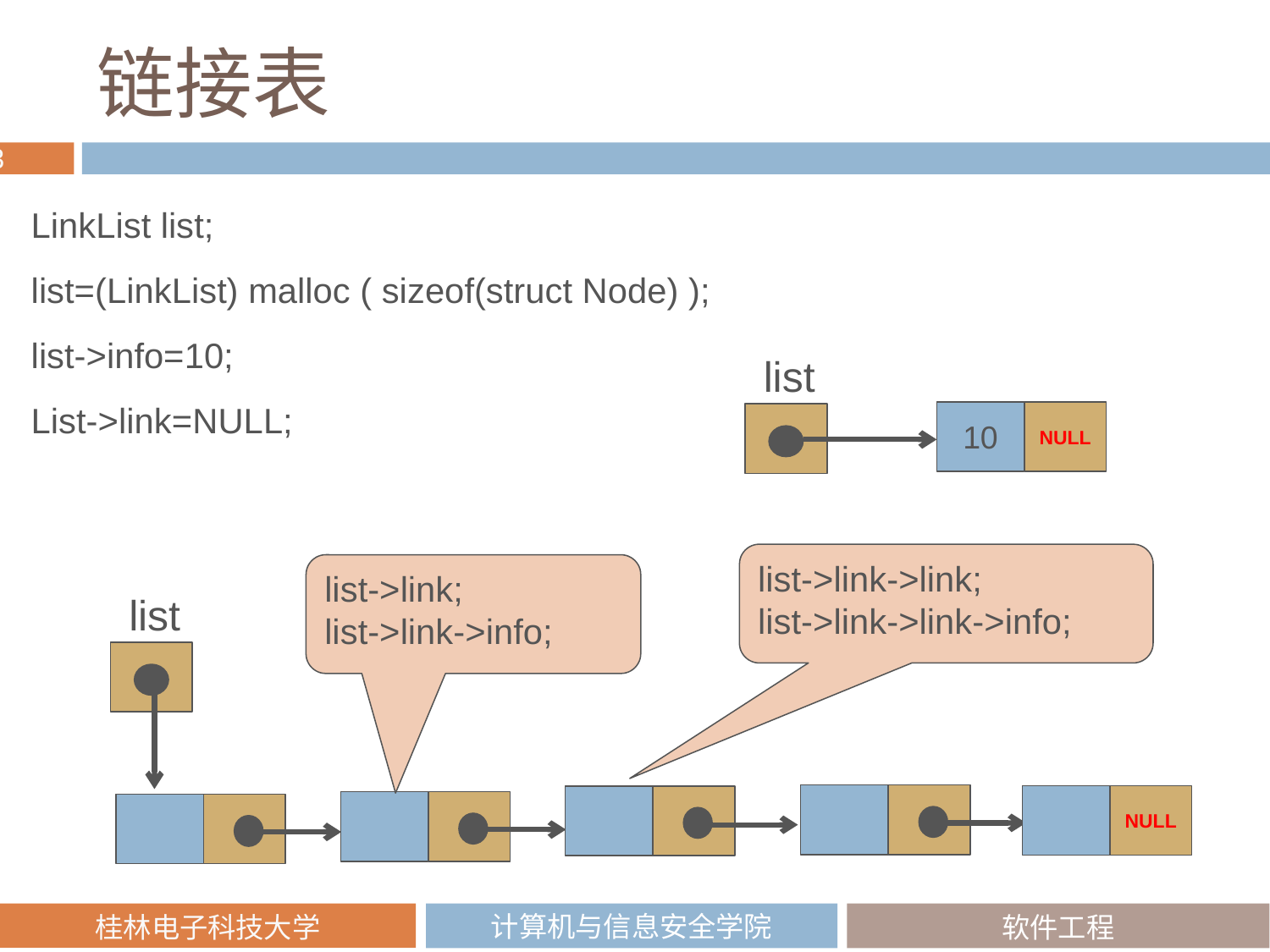

# 链接表
LinkList list;
list=(LinkList) malloc ( sizeof(struct Node) );
list->info=10;
List->link=NULL;
list

NULL
10
list->link->link;
list->link->link->info;
list->link;
list->link->info;
list

NULL